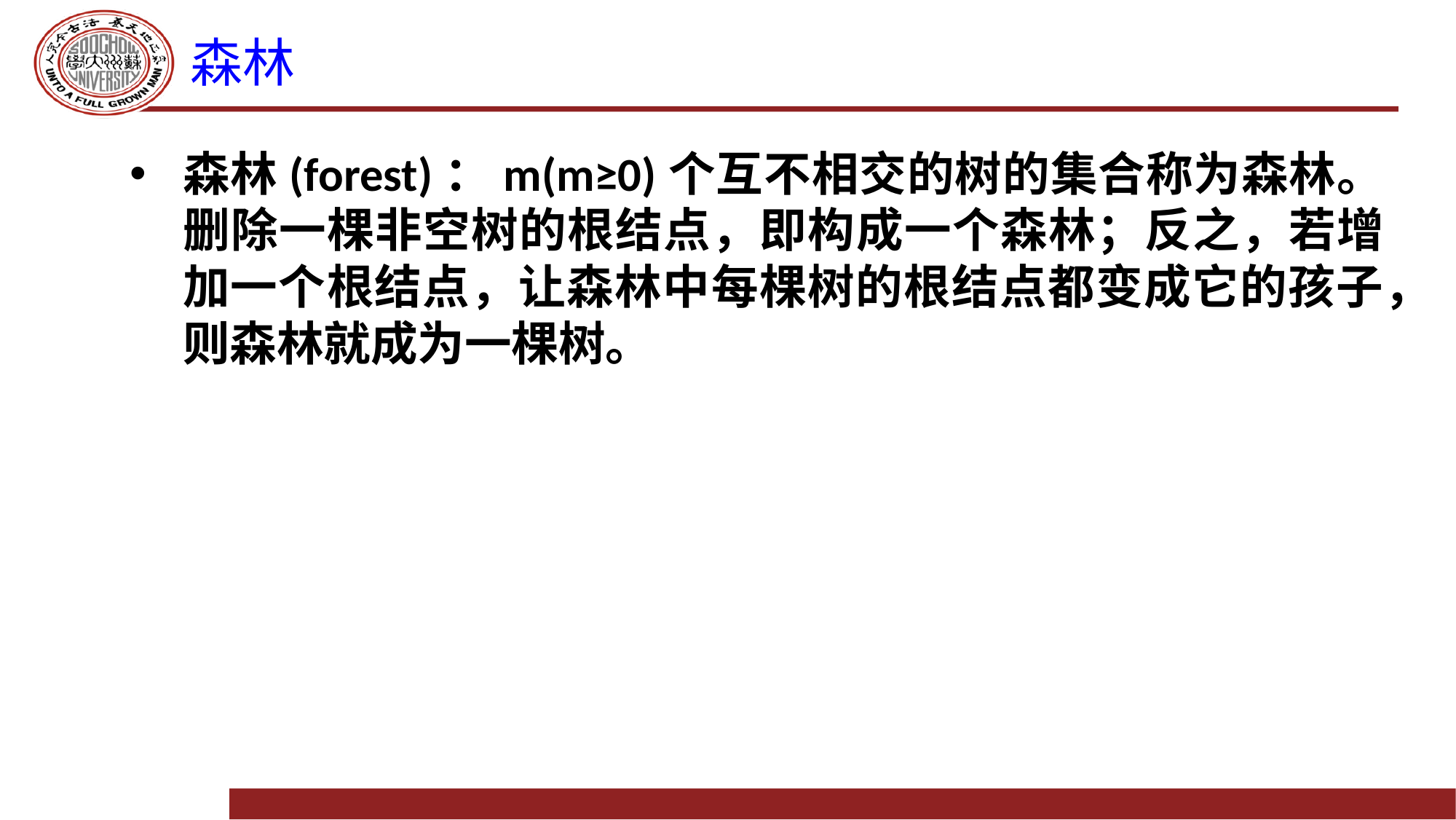

# 森林
森林(forest)：m(m≥0)个互不相交的树的集合称为森林。删除一棵非空树的根结点，即构成一个森林；反之，若增加一个根结点，让森林中每棵树的根结点都变成它的孩子，则森林就成为一棵树。